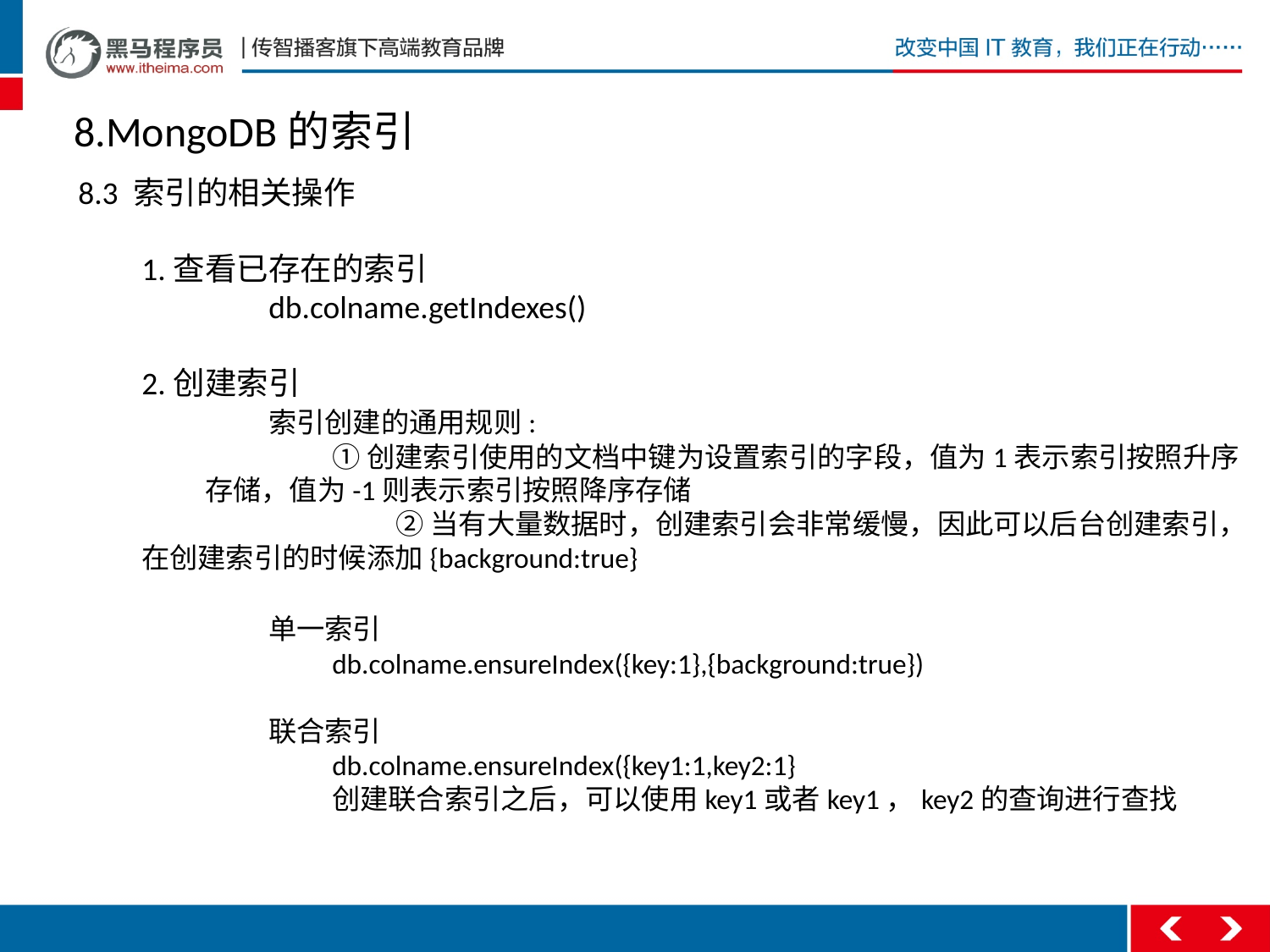

8.MongoDB的索引
8.3 索引的相关操作

1.查看已存在的索引
	db.colname.getIndexes()

2.创建索引
	索引创建的通用规则:
	①创建索引使用的文档中键为设置索引的字段，值为1表示索引按照升序存储，值为-1则表示索引按照降序存储
		②当有大量数据时，创建索引会非常缓慢，因此可以后台创建索引，在创建索引的时候添加{background:true}

	单一索引
		db.colname.ensureIndex({key:1},{background:true})

	联合索引
		db.colname.ensureIndex({key1:1,key2:1}
		创建联合索引之后，可以使用key1或者key1，key2的查询进行查找